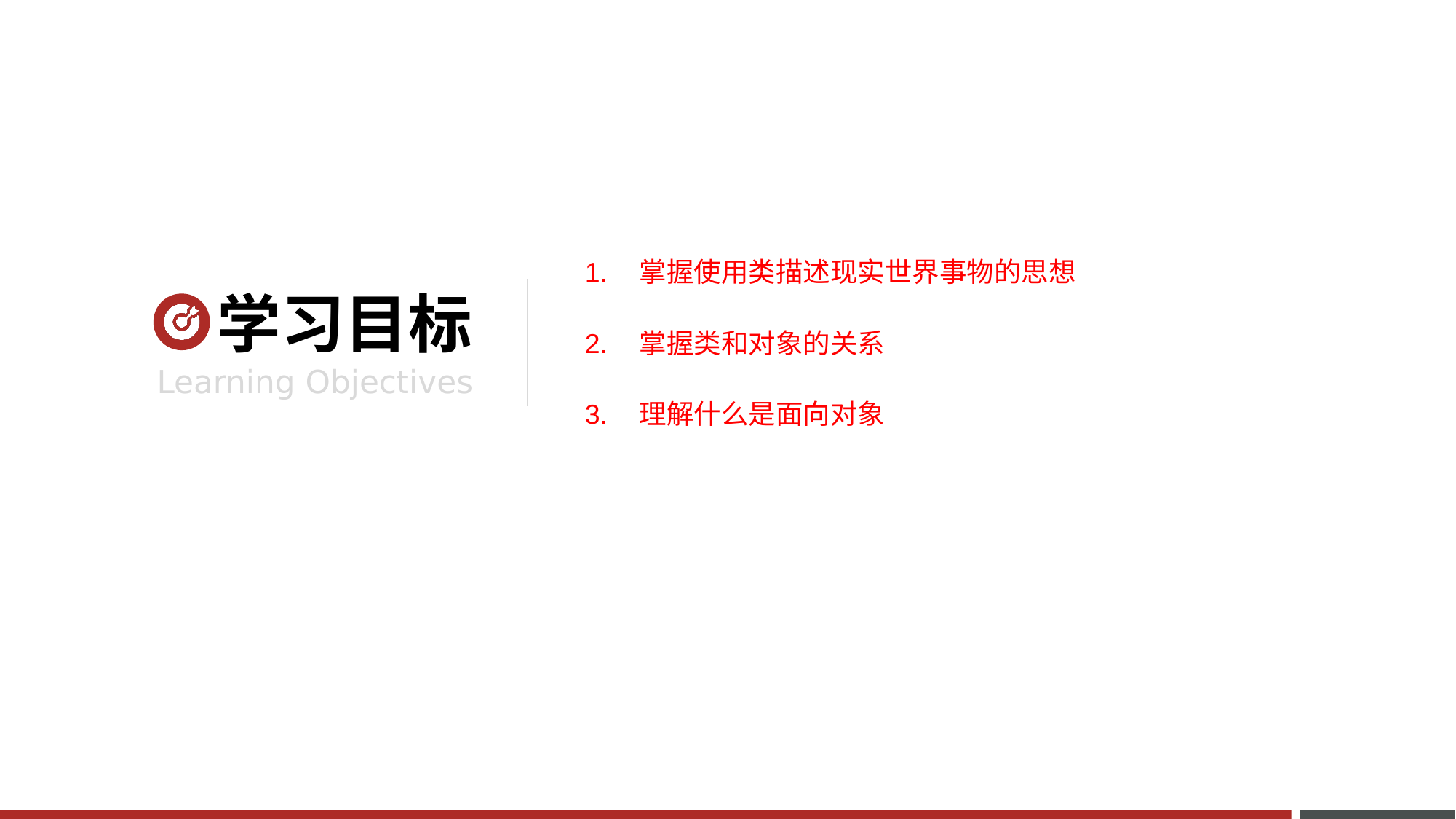

掌握使用类描述现实世界事物的思想
掌握类和对象的关系
理解什么是面向对象